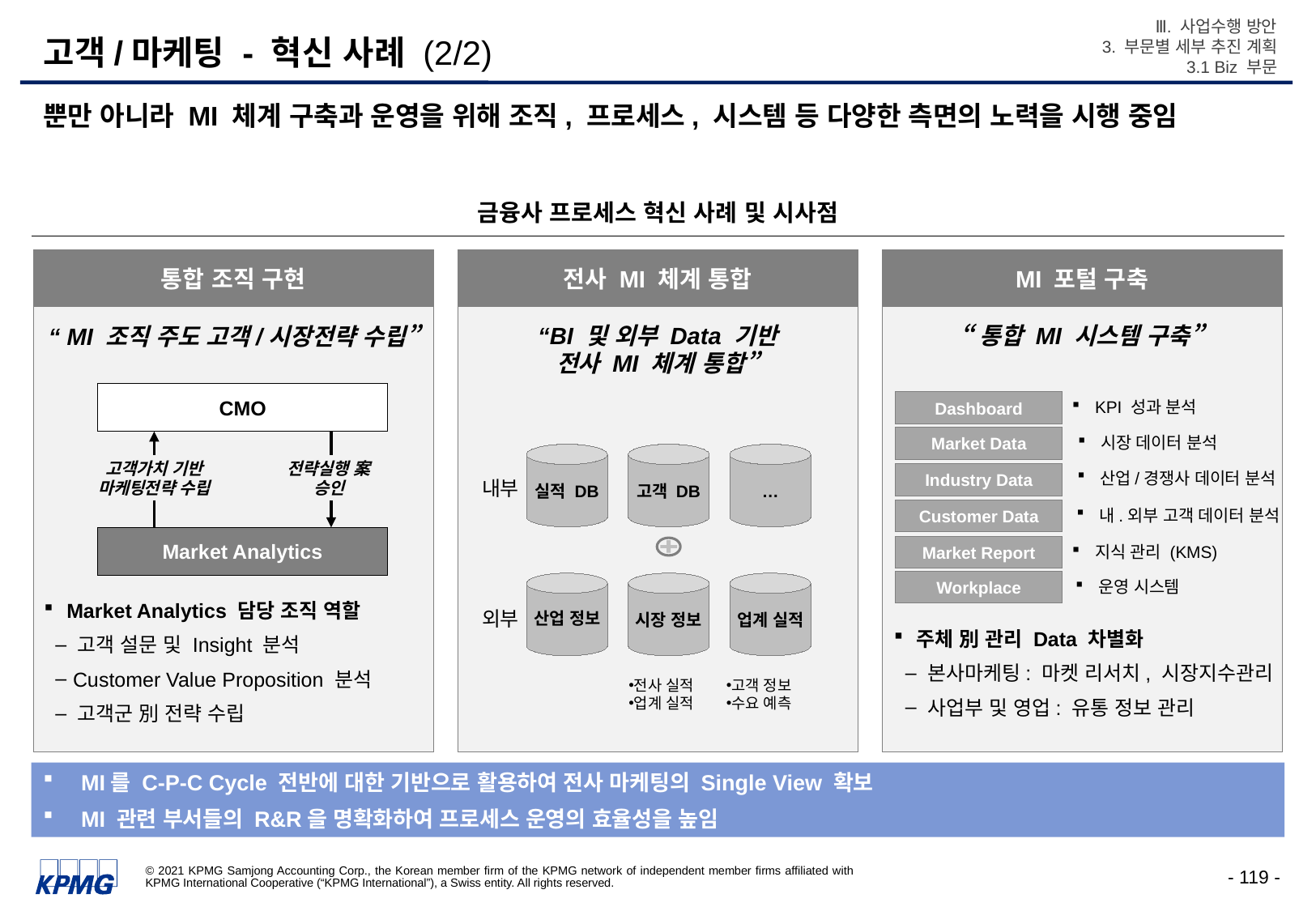

Ⅲ. 사업수행 방안
3. 부문별 세부 추진 계획
3.1 Biz 부문
# 고객/마케팅 - 혁신 사례 (2/2)
뿐만 아니라 MI 체계 구축과 운영을 위해 조직, 프로세스, 시스템 등 다양한 측면의 노력을 시행 중임
금융사 프로세스 혁신 사례 및 시사점
통합 조직 구현
전사 MI 체계 통합
MI 포털 구축

“BI 및 외부 Data 기반
전사 MI 체계 통합”
“통합 MI 시스템 구축”
“ MI 조직 주도 고객/시장전략 수립”
CMO
Dashboard
KPI 성과 분석
Market Data
시장 데이터 분석
실적 DB
고객 DB
…
고객가치 기반
마케팅전략 수립
전략실행 案
승인
산업/경쟁사 데이터 분석
Industry Data
내부
Customer Data
내.외부 고객 데이터 분석
Market Analytics
Market Report
지식 관리 (KMS)

Workplace
운영 시스템
산업 정보
시장 정보
업계 실적
Market Analytics 담당 조직 역할
 고객 설문 및 Insight 분석
 Customer Value Proposition 분석
 고객군 別 전략 수립
외부
주체 別 관리 Data 차별화
 본사마케팅: 마켓 리서치, 시장지수관리
 사업부 및 영업: 유통 정보 관리
전사 실적
업계 실적
고객 정보
수요 예측
MI를 C-P-C Cycle 전반에 대한 기반으로 활용하여 전사 마케팅의 Single View 확보
MI 관련 부서들의 R&R을 명확화하여 프로세스 운영의 효율성을 높임